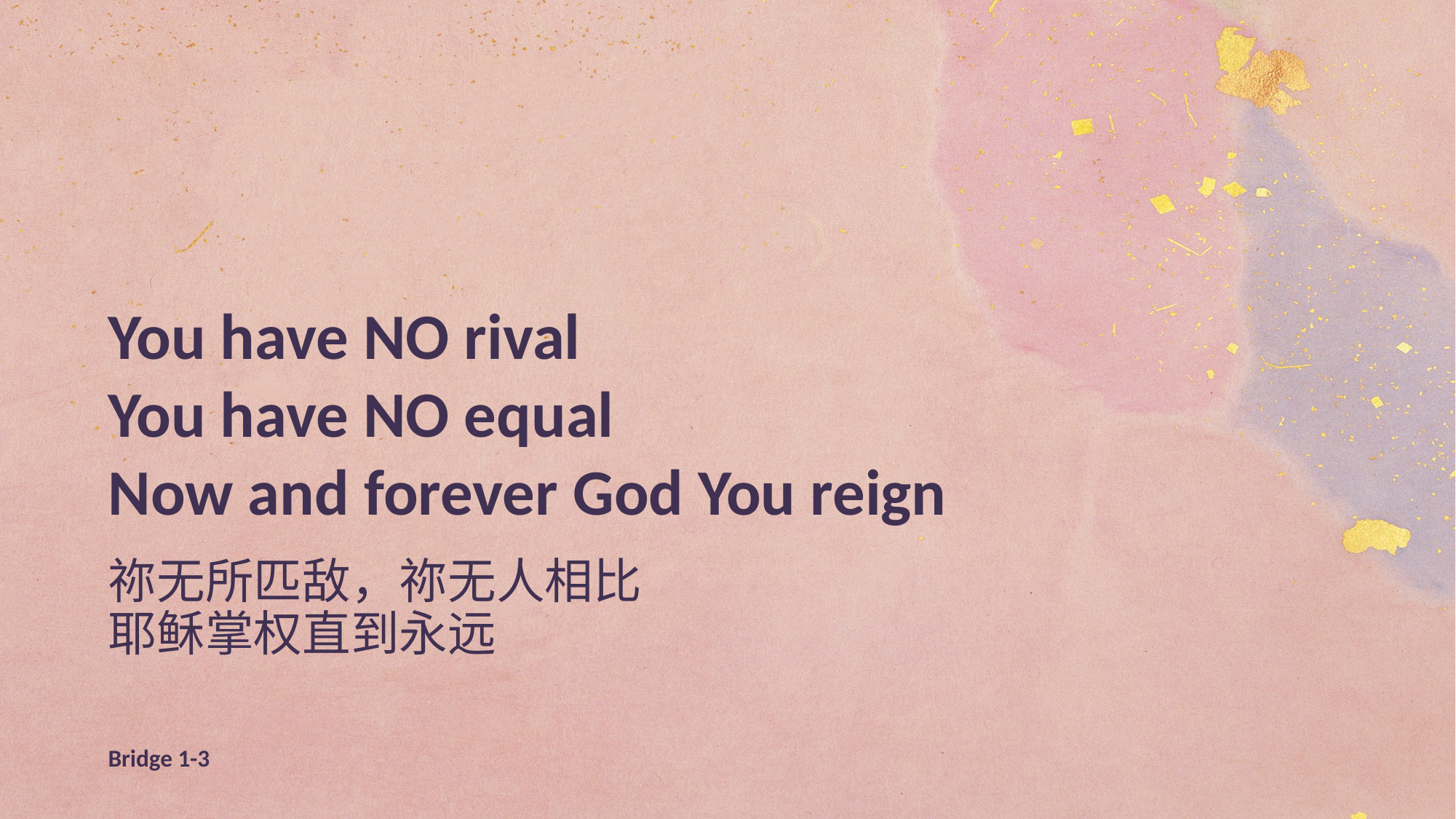

You have NO rival
You have NO equal
Now and forever God You reign

祢无所匹敌，祢无人相比
耶稣掌权直到永远
Bridge 1-3